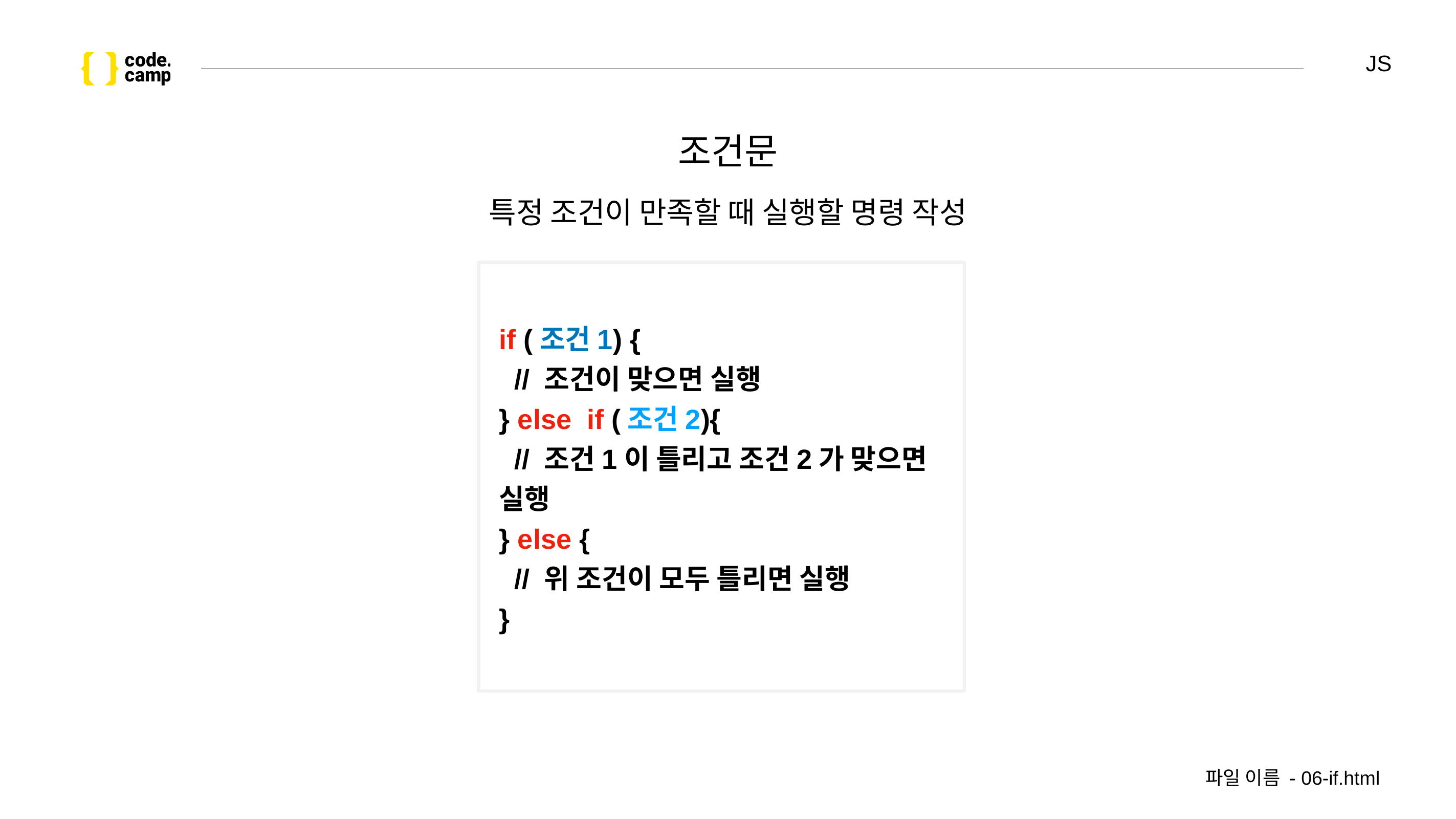

# JS

조건문
특정 조건이 만족할 때 실행할 명령 작성

if (조건1) {
  // 조건이 맞으면 실행
} else  if (조건2){
  // 조건1이 틀리고 조건2가 맞으면 실행
} else {
  // 위 조건이 모두 틀리면 실행
}
파일 이름 - 06-if.html